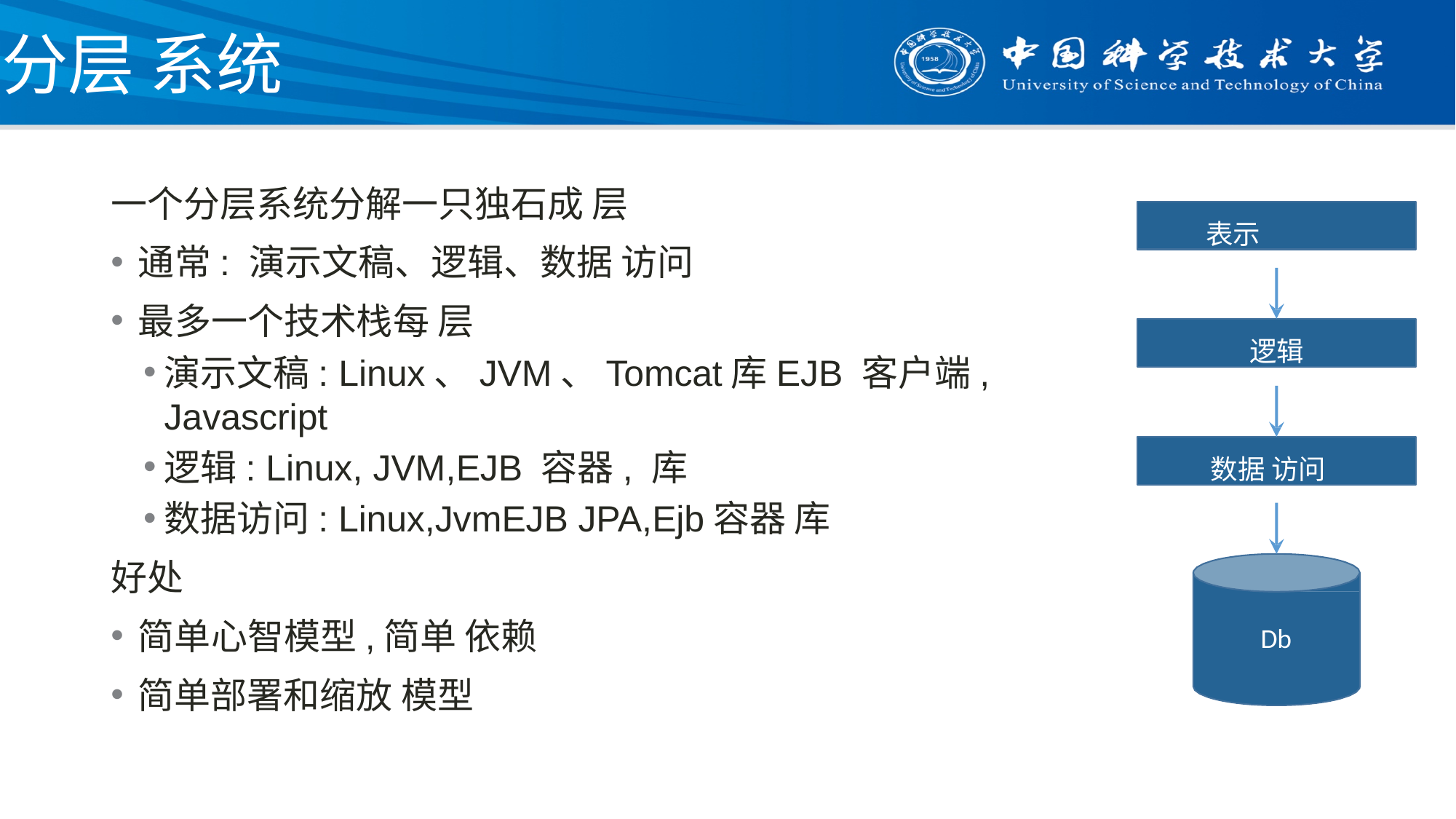

# 分层 系统
一个分层系统分解一只独石成 层
通常: 演示文稿、逻辑、数据 访问
最多一个技术栈每 层
演示文稿: Linux、JVM、Tomcat库EJB 客户端, Javascript
逻辑: Linux, JVM,EJB 容器, 库
数据访问: Linux,JvmEJB JPA,Ejb容器 库
好处
简单心智模型,简单 依赖
简单部署和缩放 模型
表示

逻辑

数据 访问

Db